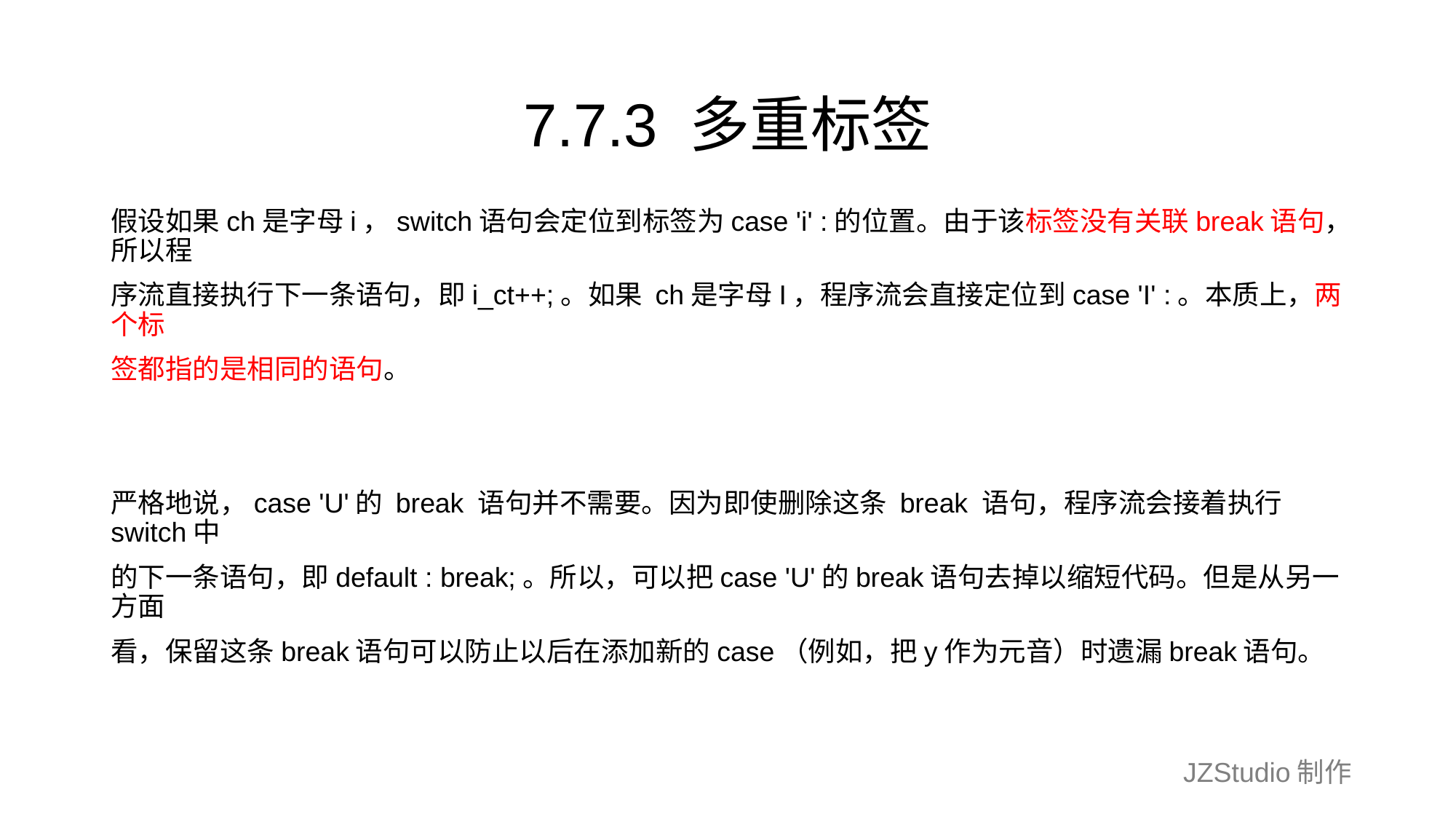

# 7.7.3 多重标签
假设如果ch是字母i，switch语句会定位到标签为case 'i' :的位置。由于该标签没有关联break语句，所以程
序流直接执行下一条语句，即i_ct++;。如果 ch是字母I，程序流会直接定位到case 'I' :。本质上，两个标
签都指的是相同的语句。

严格地说，case 'U'的 break 语句并不需要。因为即使删除这条 break 语句，程序流会接着执行switch中
的下一条语句，即default : break;。所以，可以把case 'U'的break语句去掉以缩短代码。但是从另一方面
看，保留这条break语句可以防止以后在添加新的case（例如，把y作为元音）时遗漏break语句。